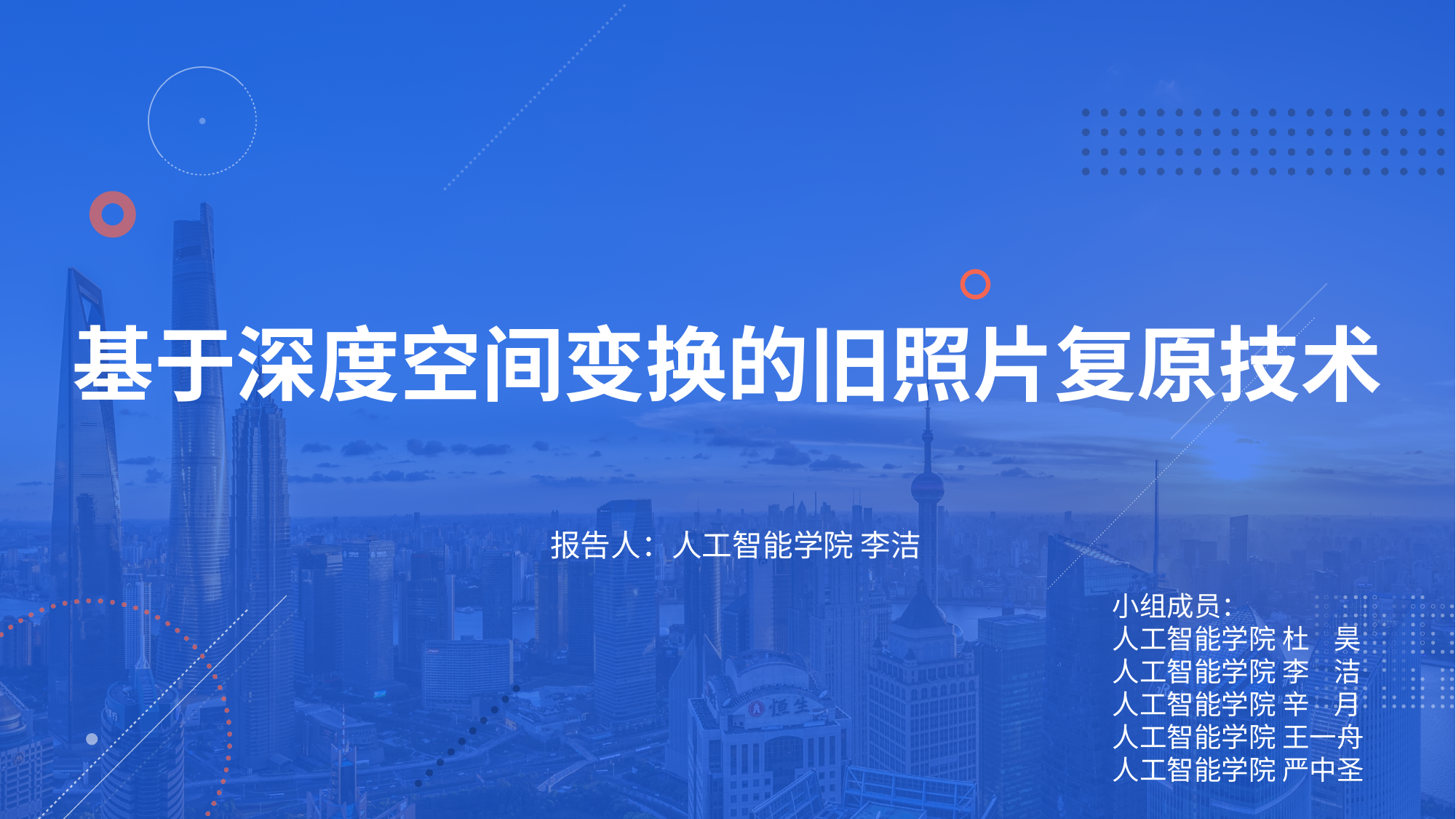

基于深度空间变换的旧照片复原技术
报告人：人工智能学院 李洁
小组成员：
人工智能学院 杜    昊
人工智能学院 李    洁
人工智能学院 辛    月
人工智能学院 王一舟
人工智能学院 严中圣